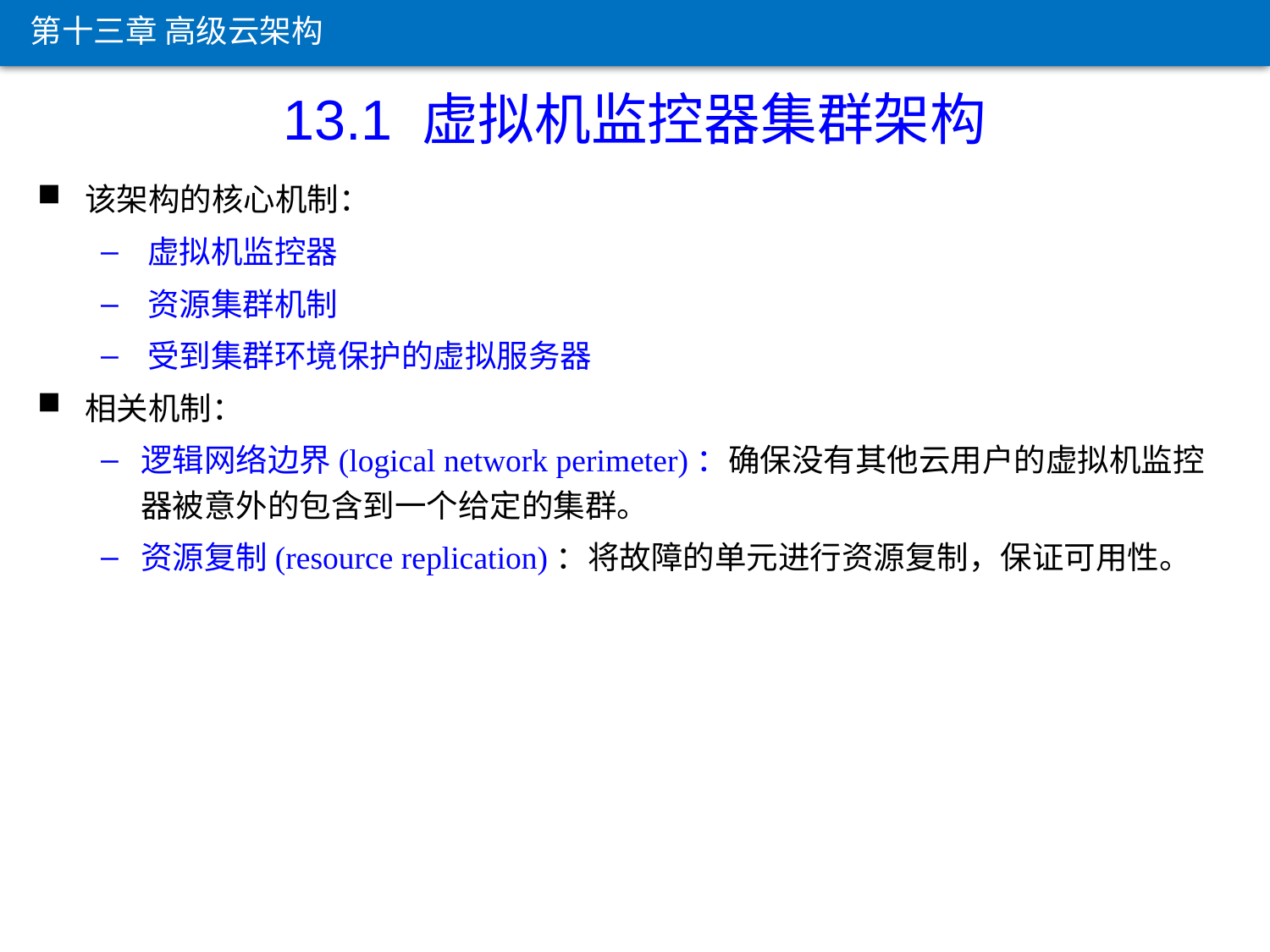

第十三章 高级云架构
13.1 虚拟机监控器集群架构
该架构的核心机制：
   虚拟机监控器
   资源集群机制
   受到集群环境保护的虚拟服务器
相关机制：
逻辑网络边界(logical network perimeter)：确保没有其他云用户的虚拟机监控器被意外的包含到一个给定的集群。
资源复制(resource replication)：将故障的单元进行资源复制，保证可用性。
5